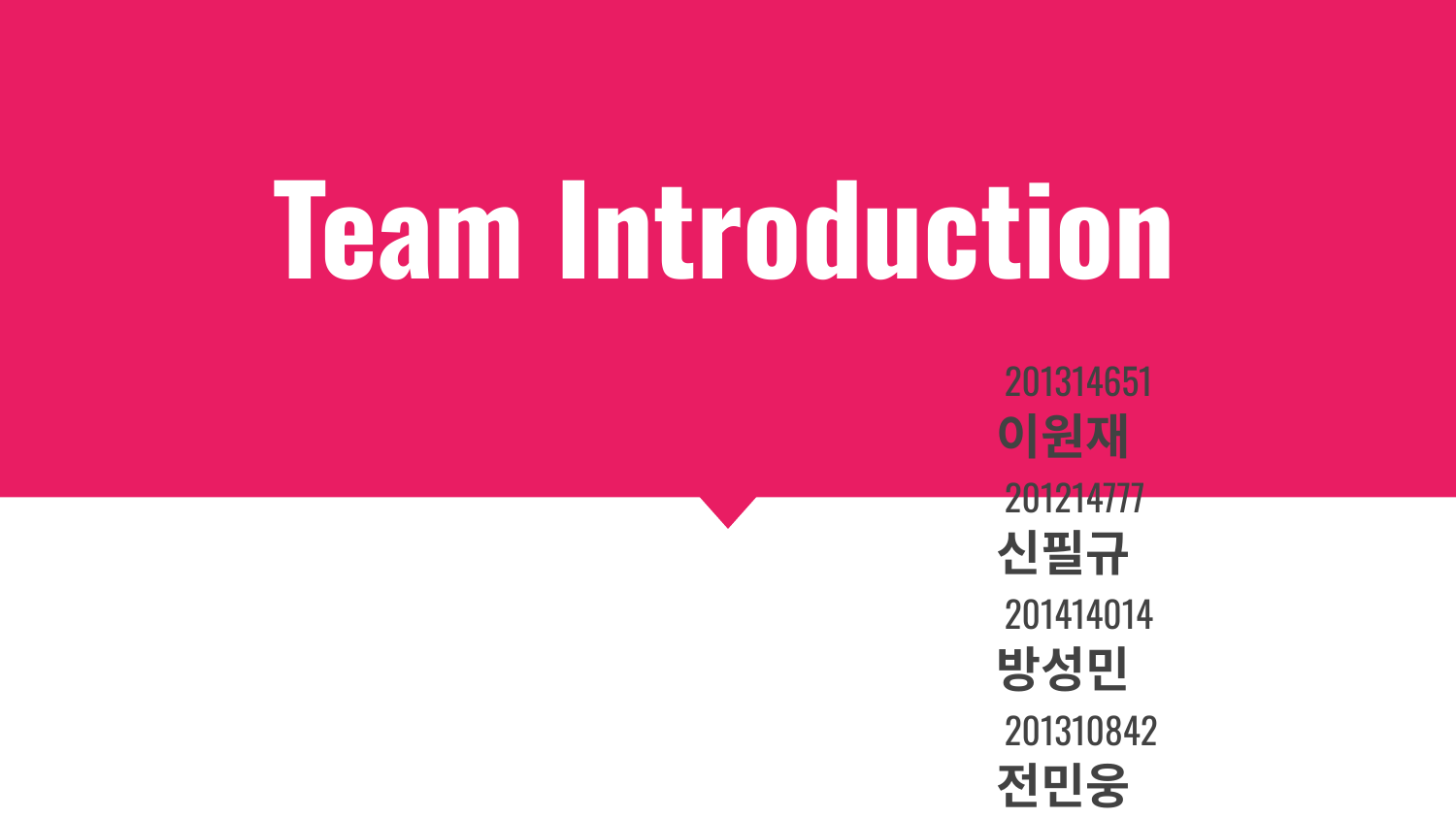

# Team Introduction
 201314651  	  이원재
 201214777  	  신필규
 201414014  	  방성민
 201310842  	  전민웅
 201546169  	  김인범